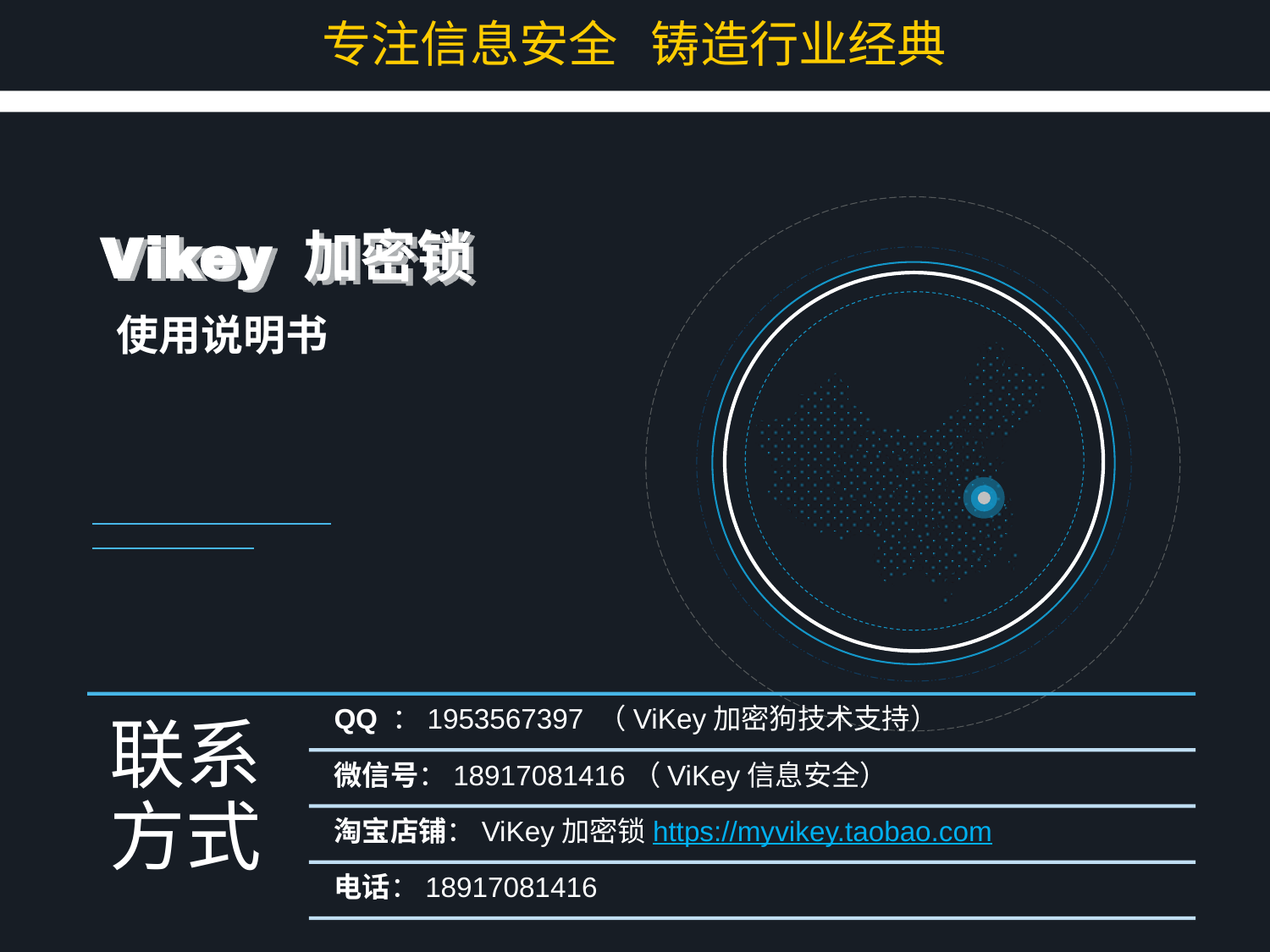

专注信息安全   铸造行业经典

# Vikey 加密锁
使用说明书

联系方式
QQ ：1953567397 （ViKey加密狗技术支持）

微信号：18917081416（ViKey信息安全）

淘宝店铺：ViKey加密锁https://myvikey.taobao.com

电话：18917081416